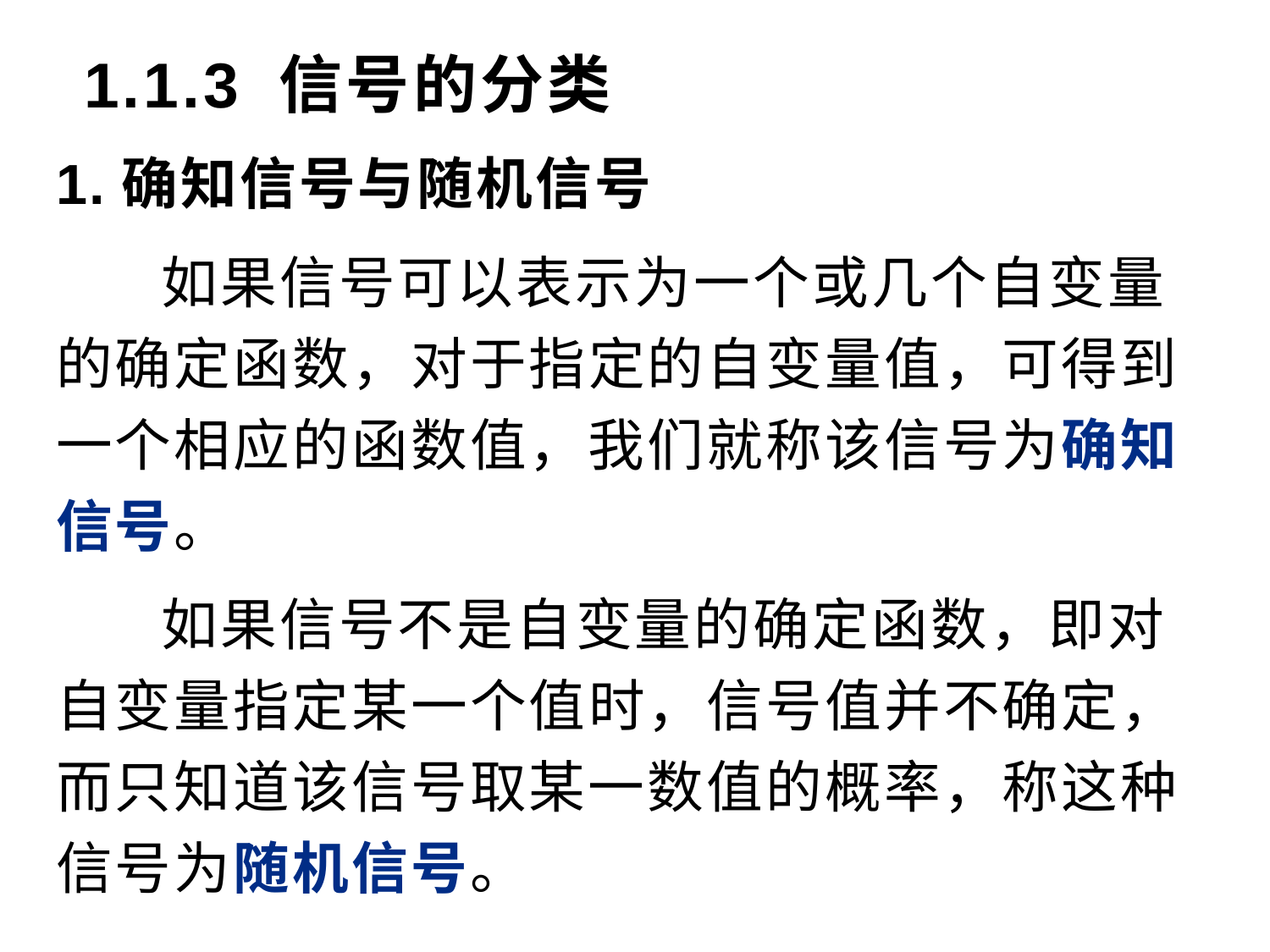

# 1.1.3 信号的分类
1.确知信号与随机信号
      如果信号可以表示为一个或几个自变量的确定函数，对于指定的自变量值，可得到一个相应的函数值，我们就称该信号为确知信号。
      如果信号不是自变量的确定函数，即对自变量指定某一个值时，信号值并不确定，而只知道该信号取某一数值的概率，称这种信号为随机信号。